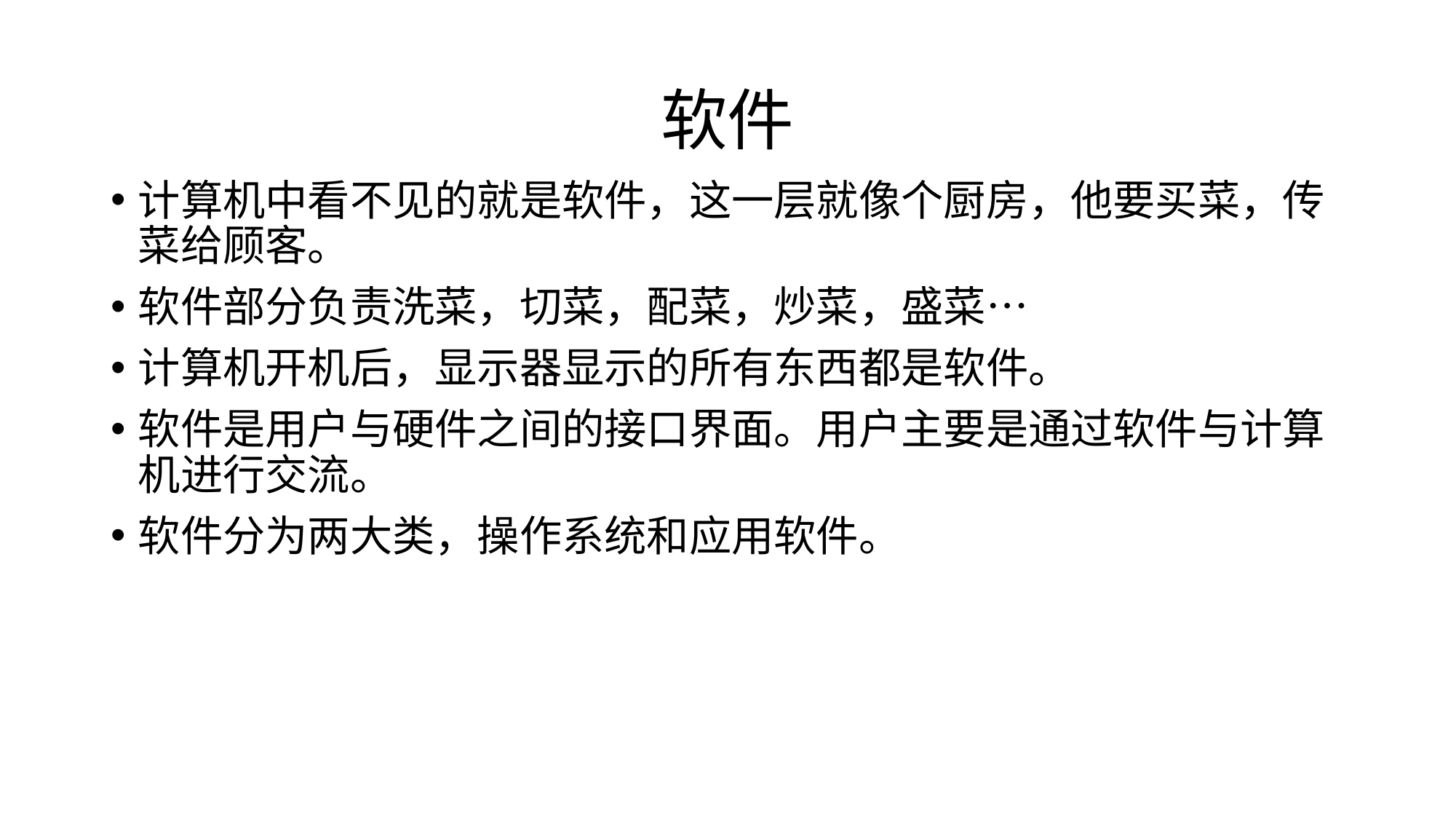

# 软件
计算机中看不见的就是软件，这一层就像个厨房，他要买菜，传菜给顾客。
软件部分负责洗菜，切菜，配菜，炒菜，盛菜…
计算机开机后，显示器显示的所有东西都是软件。
软件是用户与硬件之间的接口界面。用户主要是通过软件与计算机进行交流。
软件分为两大类，操作系统和应用软件。